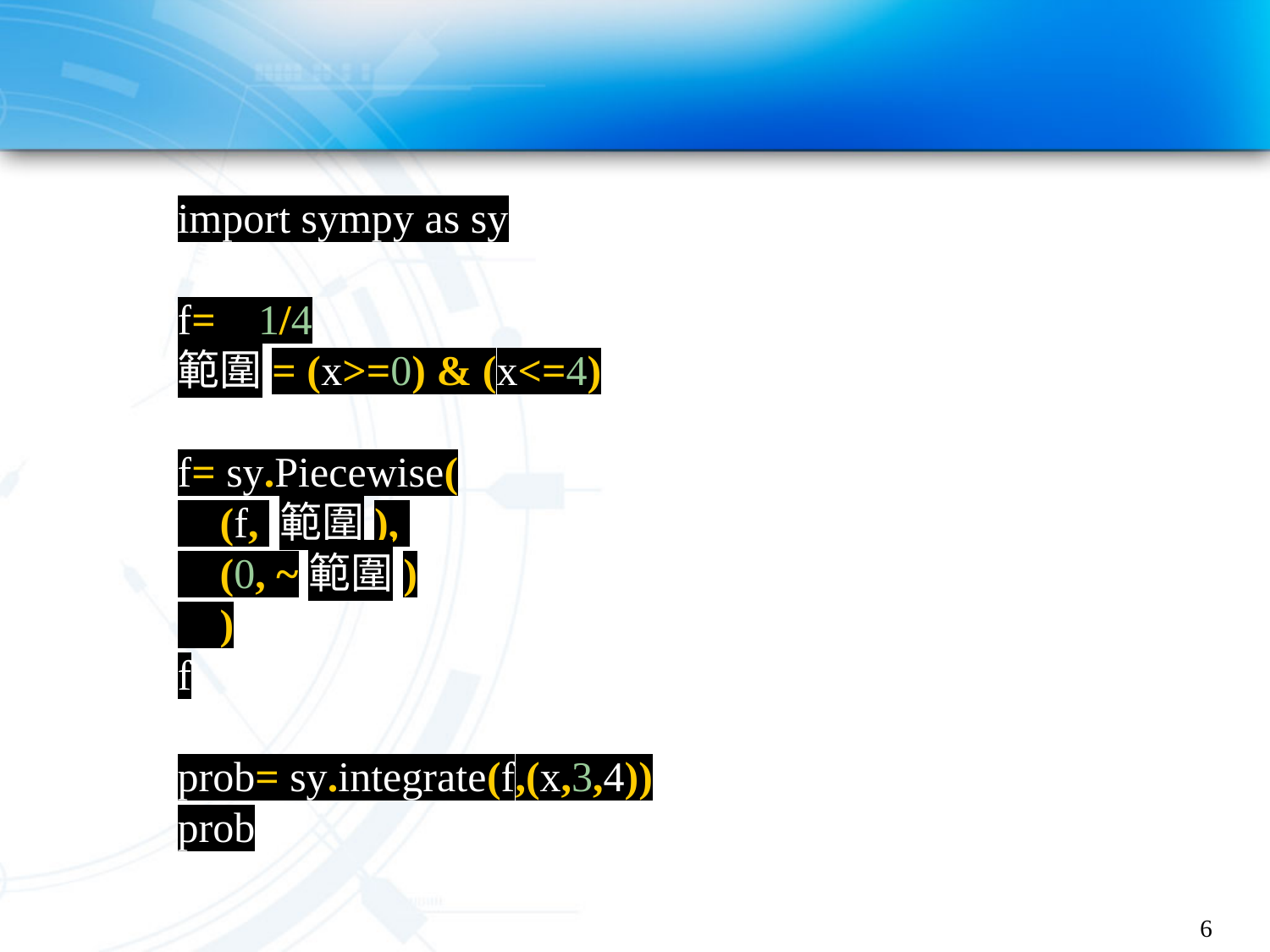

#
import sympy as sy

f=    1/4
範圍= (x>=0) & (x<=4)

f= sy.Piecewise(
    (f, 範圍),
    (0, ~範圍)
    )
f

prob= sy.integrate(f,(x,3,4))
prob
6